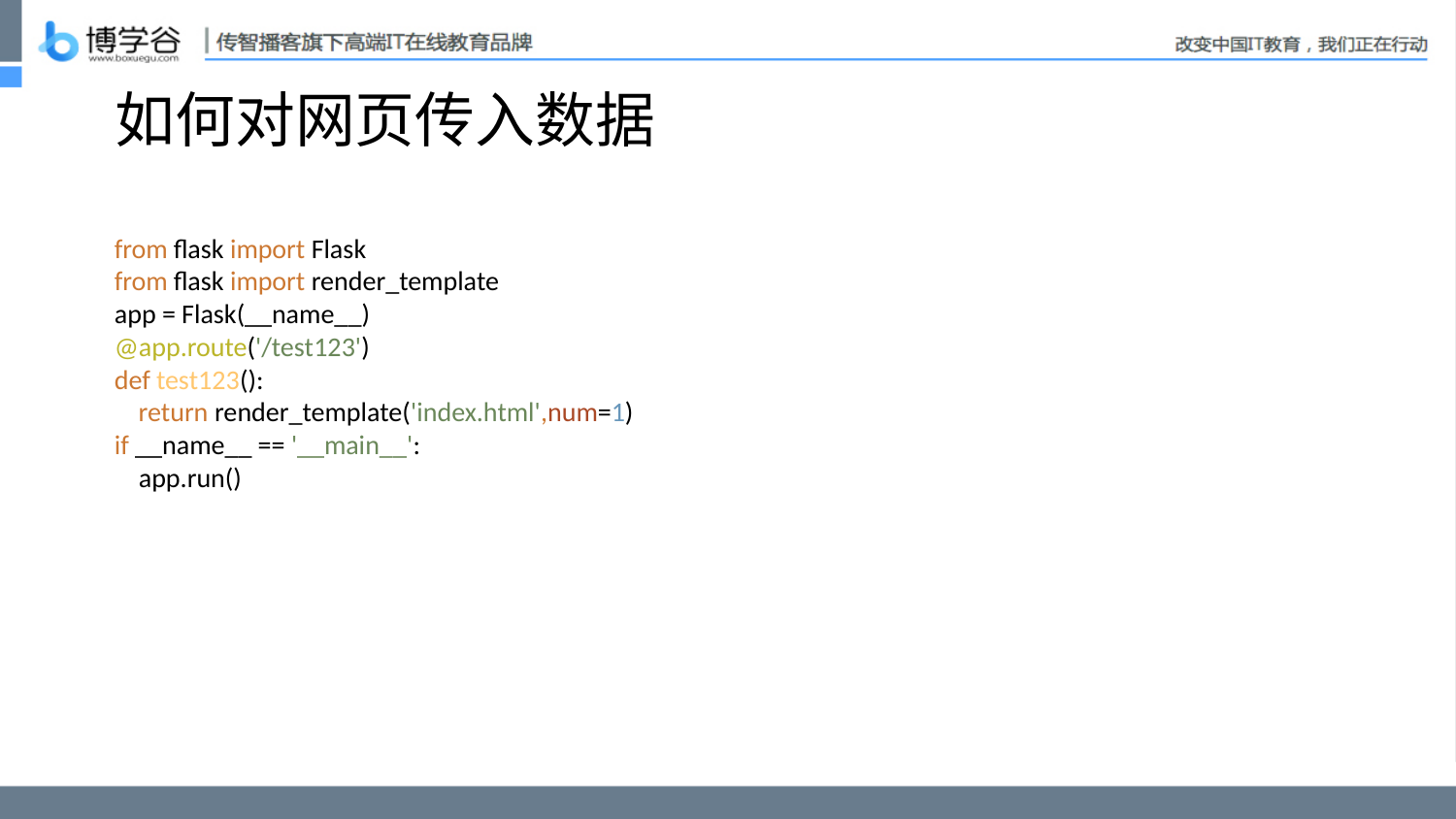

# 如何对网页传入数据
from flask import Flask
from flask import render_template
app = Flask(__name__)
@app.route('/test123')
def test123():
    return render_template('index.html',num=1)
if __name__ == '__main__':
    app.run()